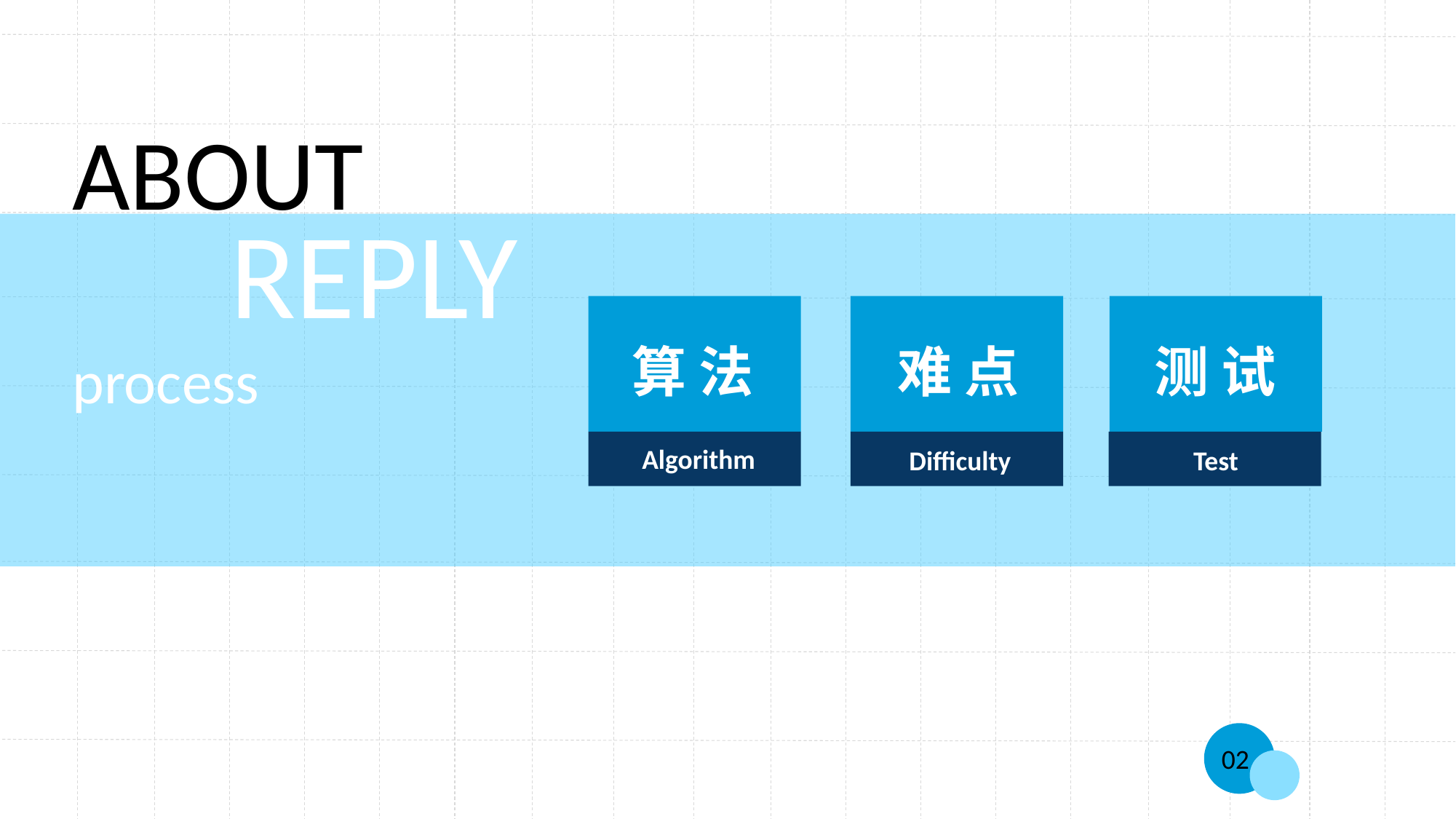

ABOUT
       REPLY
process

算 法

难 点

测 试

Algorithm

Difficulty

Test
02